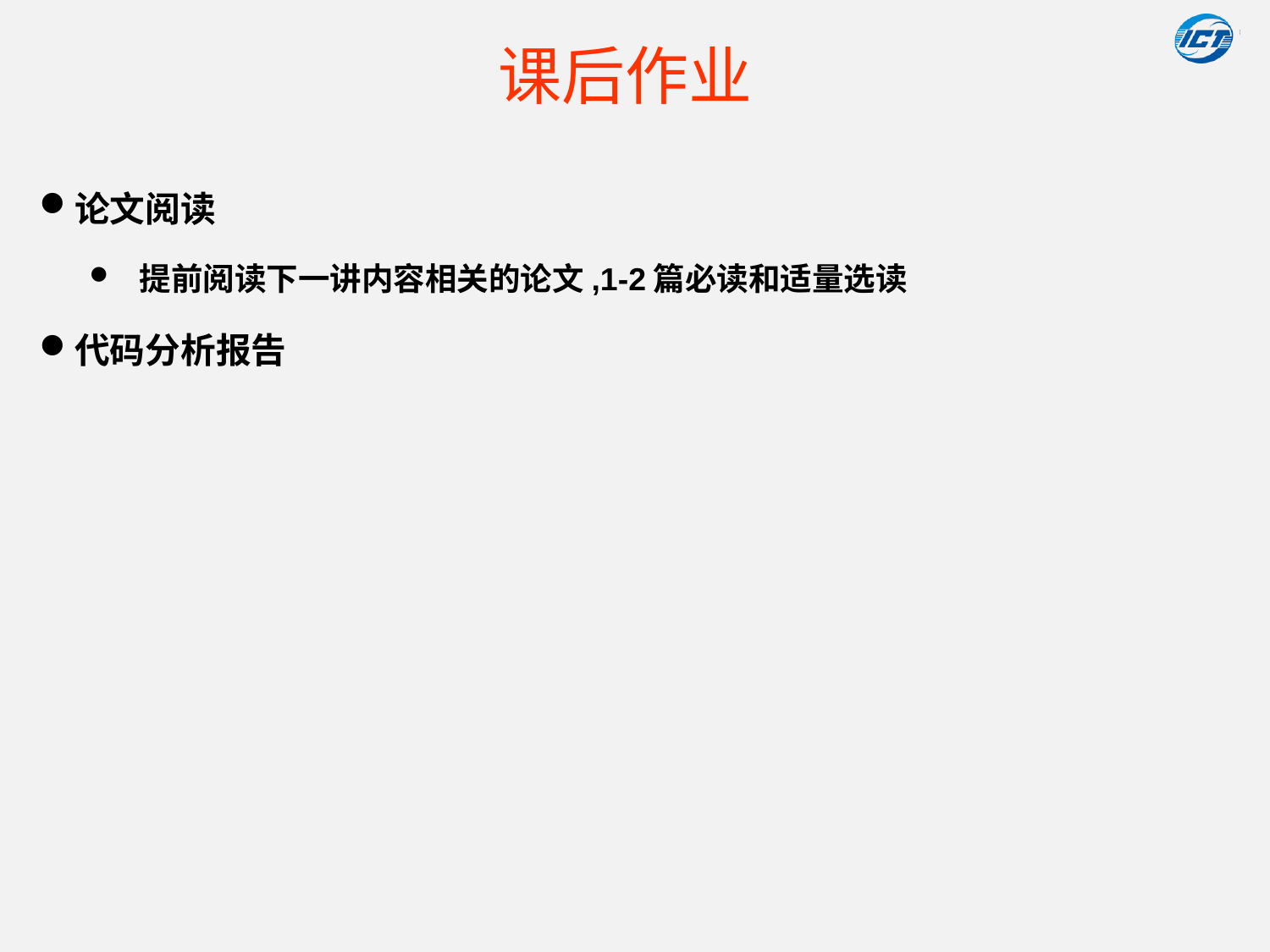

# 课后作业
论文阅读
提前阅读下一讲内容相关的论文,1-2篇必读和适量选读
代码分析报告